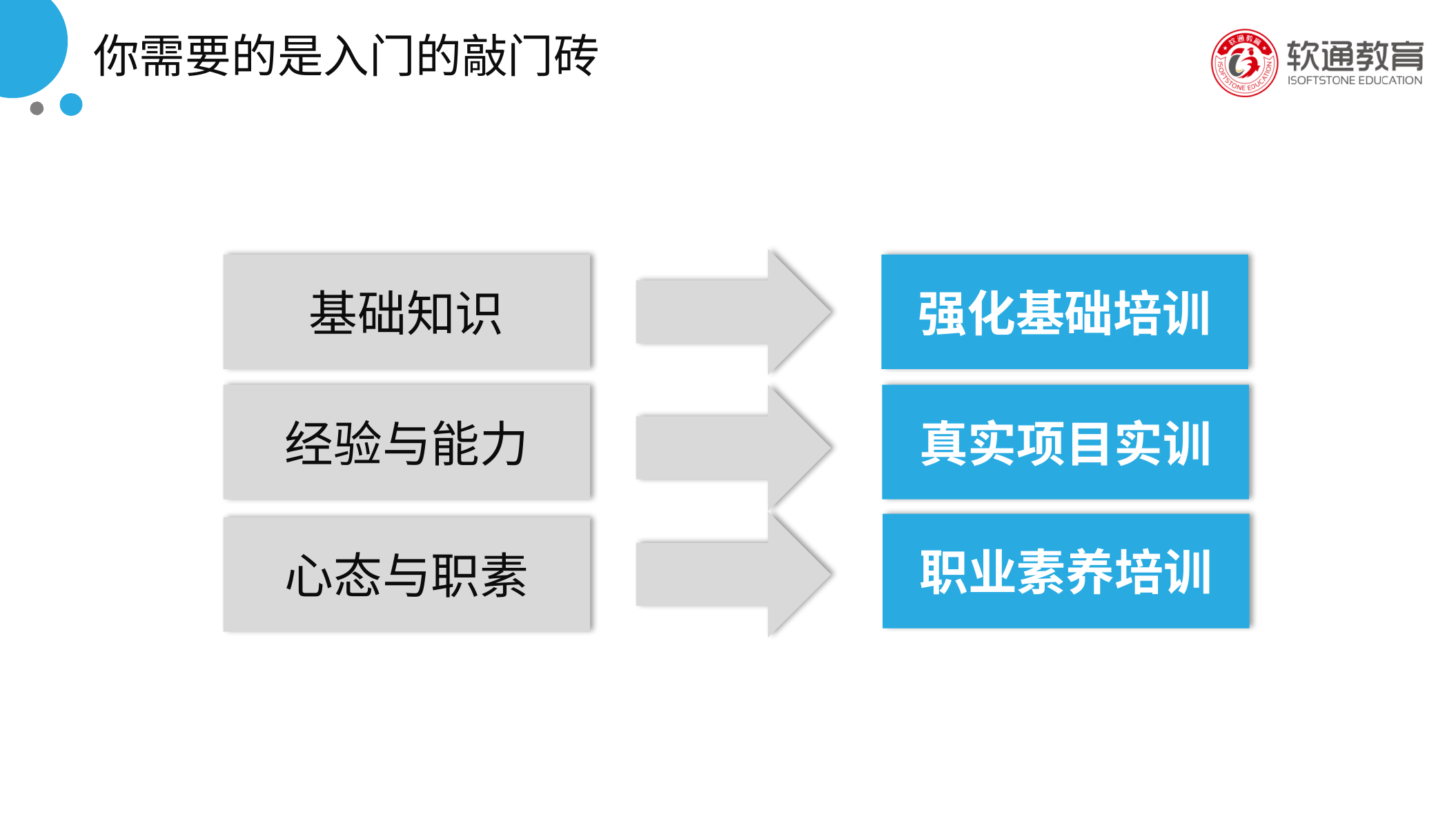

你需要的是入门的敲门砖

基础知识
强化基础培训
经验与能力

真实项目实训

职业素养培训
心态与职素